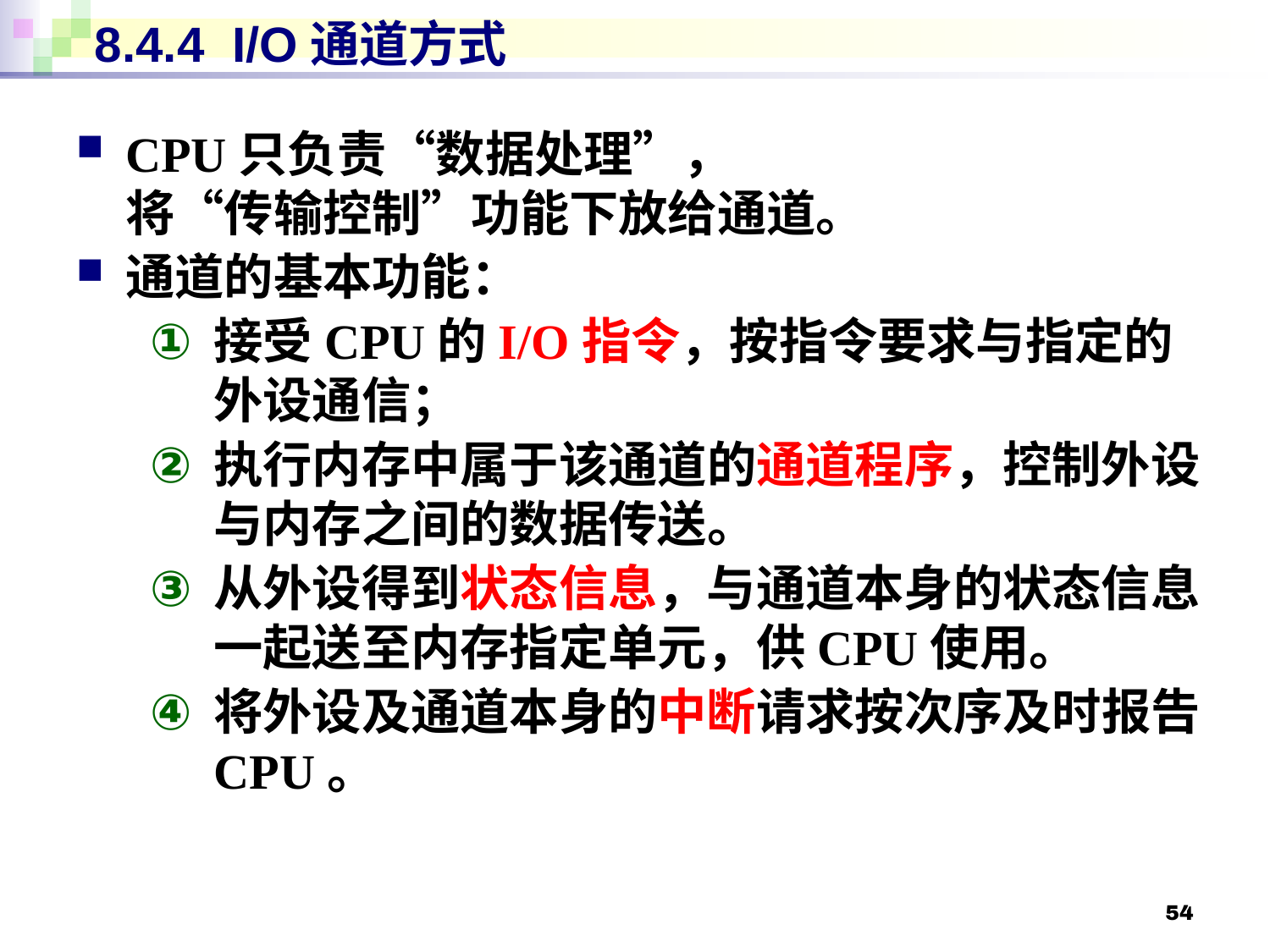

# 8.4.4  I/O通道方式
CPU只负责“数据处理”，
将“传输控制”功能下放给通道。
通道的基本功能：
接受CPU的I/O指令，按指令要求与指定的外设通信；
执行内存中属于该通道的通道程序，控制外设与内存之间的数据传送。
从外设得到状态信息，与通道本身的状态信息一起送至内存指定单元，供CPU使用。
将外设及通道本身的中断请求按次序及时报告CPU。
54